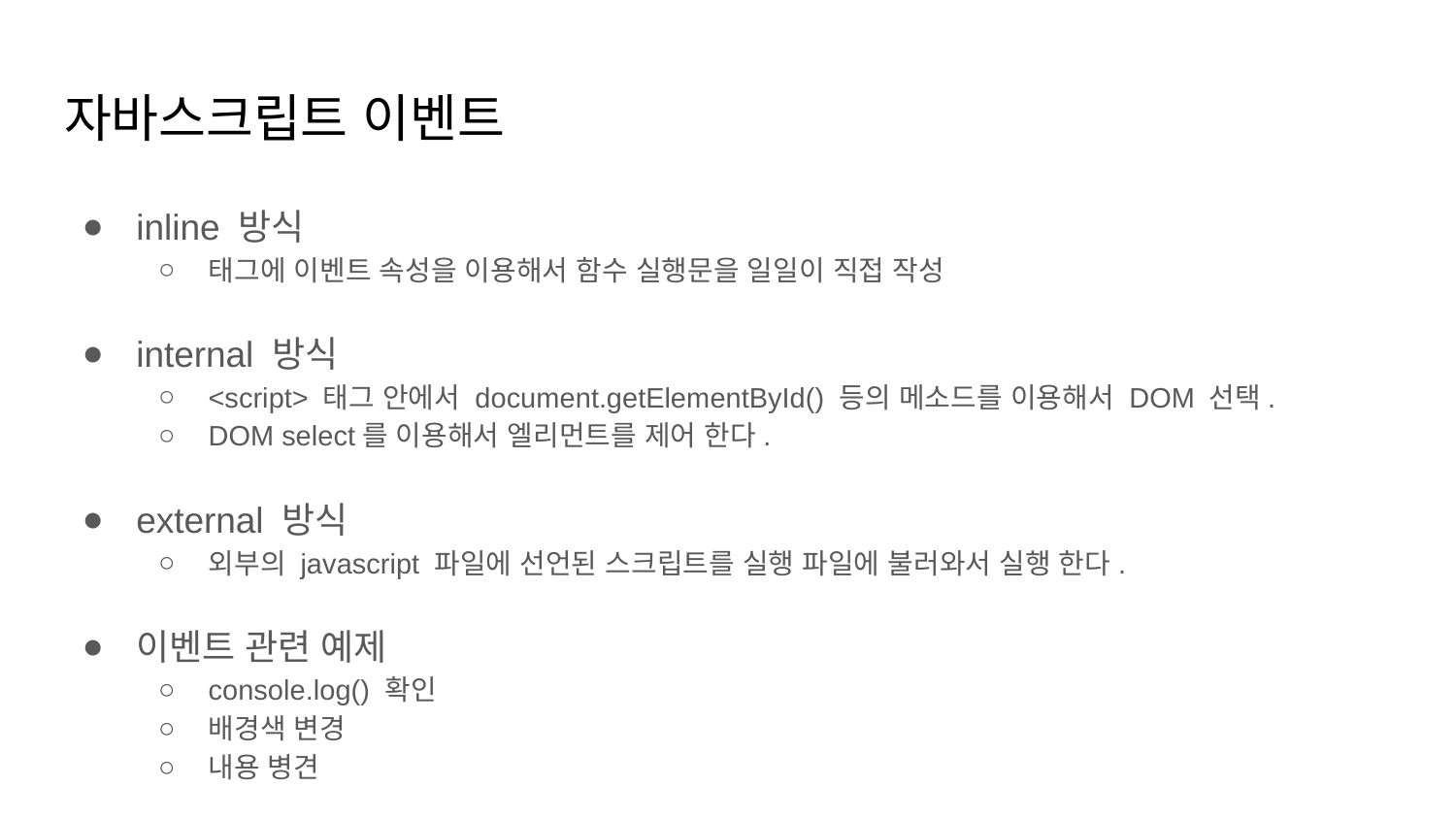

# 자바스크립트 이벤트
inline 방식
태그에 이벤트 속성을 이용해서 함수 실행문을 일일이 직접 작성

internal 방식
<script> 태그 안에서 document.getElementById() 등의 메소드를 이용해서 DOM 선택.
DOM select를 이용해서 엘리먼트를 제어 한다.

external 방식
외부의 javascript 파일에 선언된 스크립트를 실행 파일에 불러와서 실행 한다.

이벤트 관련 예제
console.log() 확인
배경색 변경
내용 병견